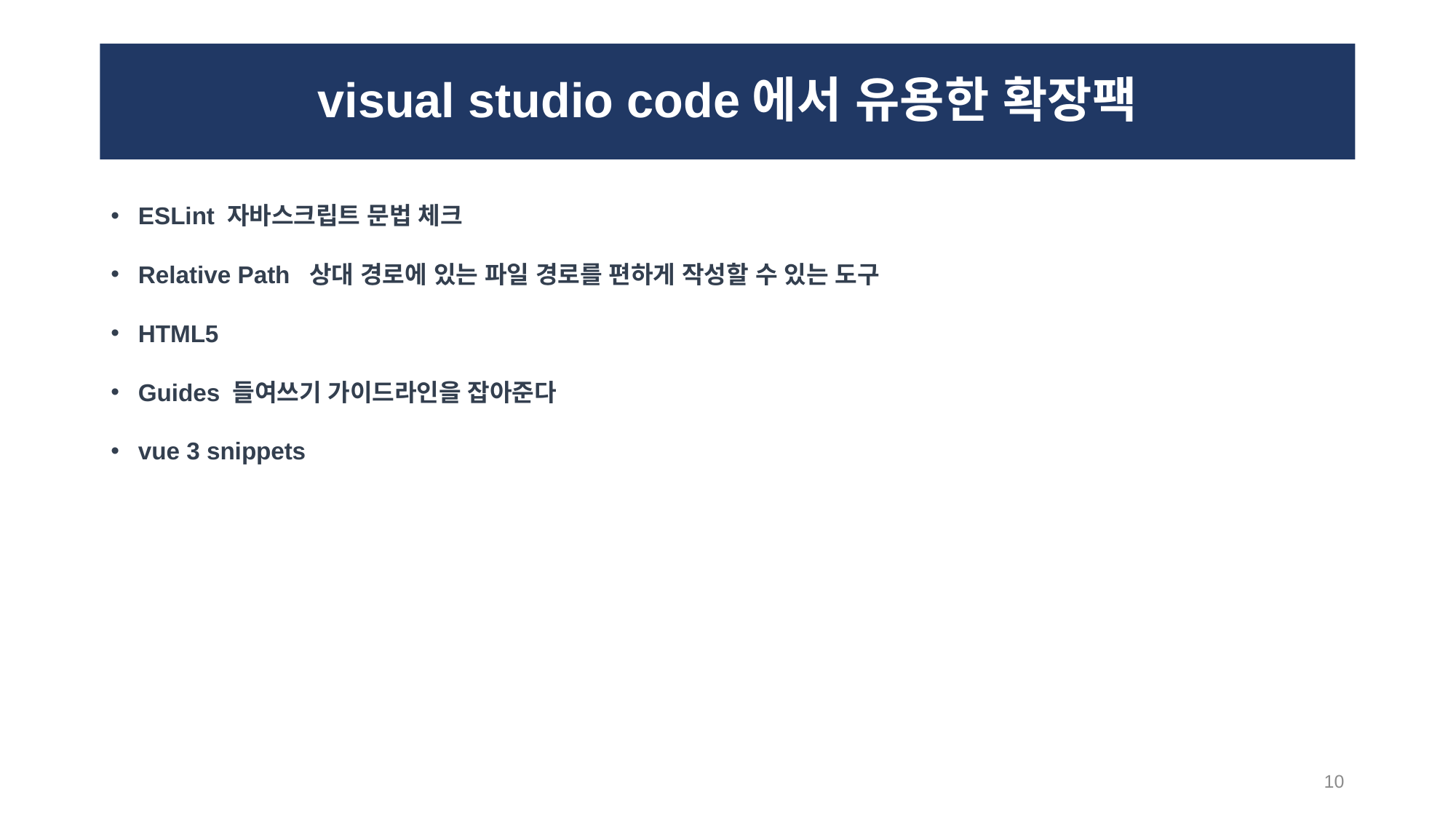

# visual studio code에서 유용한 확장팩
ESLint 자바스크립트 문법 체크
Relative Path  상대 경로에 있는 파일 경로를 편하게 작성할 수 있는 도구
HTML5
Guides 들여쓰기 가이드라인을 잡아준다
vue 3 snippets
10